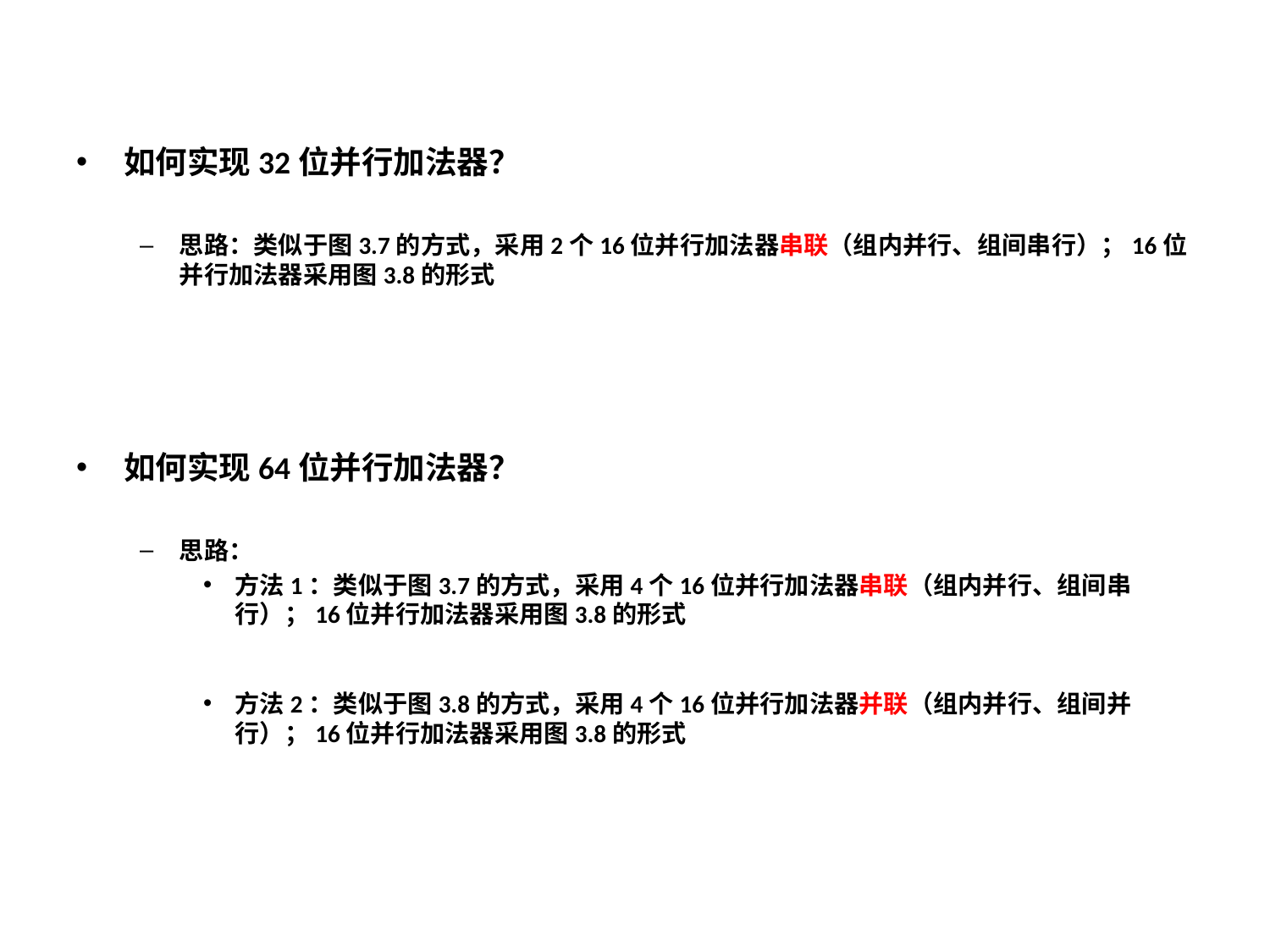

如何实现32位并行加法器？

思路：类似于图3.7的方式，采用2个16位并行加法器串联（组内并行、组间串行）；16位并行加法器采用图3.8的形式

如何实现64位并行加法器？

思路：
方法1：类似于图3.7的方式，采用4个16位并行加法器串联（组内并行、组间串行）；16位并行加法器采用图3.8的形式

方法2：类似于图3.8的方式，采用4个16位并行加法器并联（组内并行、组间并行）；16位并行加法器采用图3.8的形式